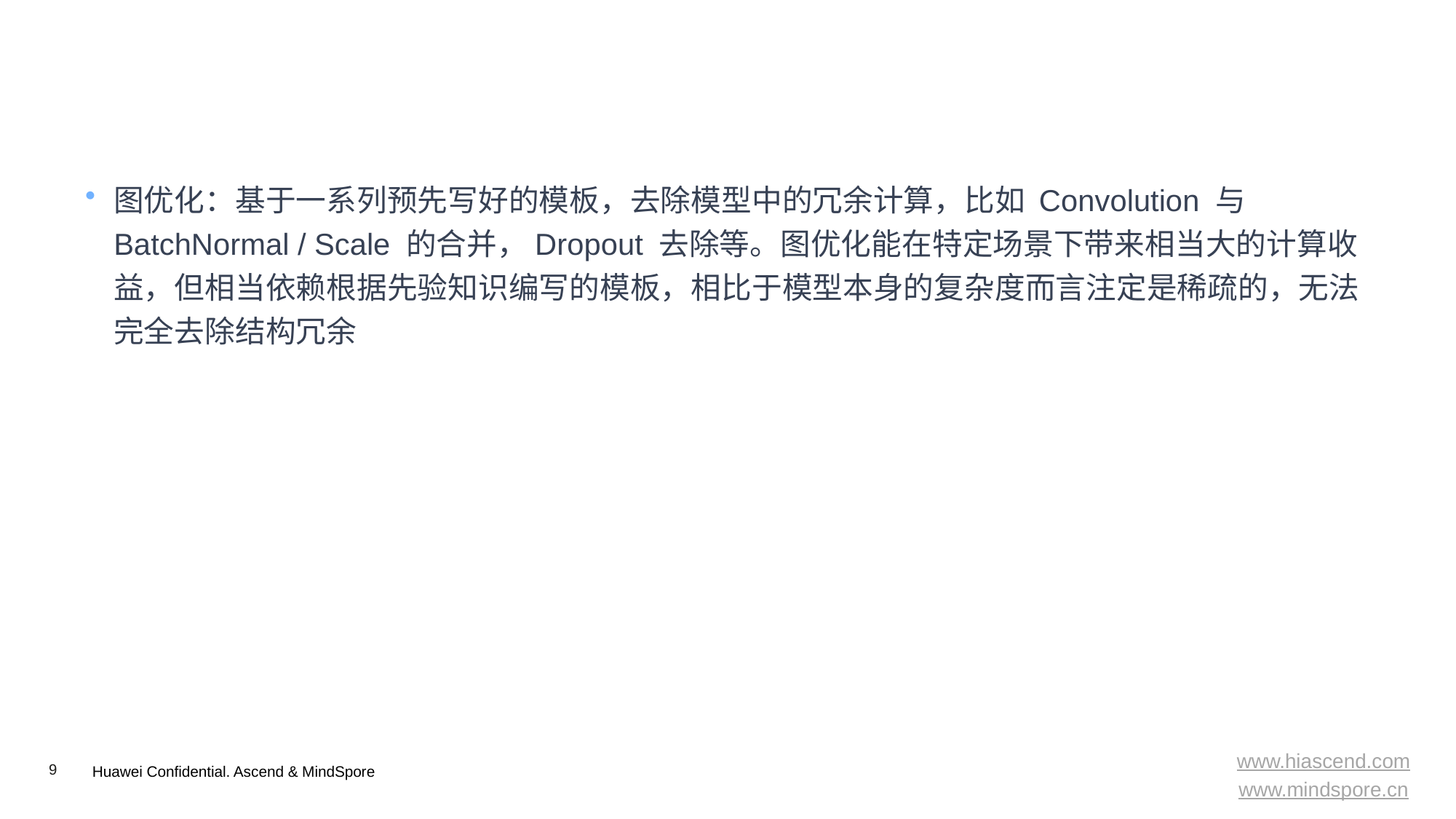

#
图优化：基于一系列预先写好的模板，去除模型中的冗余计算，比如 Convolution 与 BatchNormal / Scale 的合并，Dropout 去除等。图优化能在特定场景下带来相当大的计算收益，但相当依赖根据先验知识编写的模板，相比于模型本身的复杂度而言注定是稀疏的，无法完全去除结构冗余